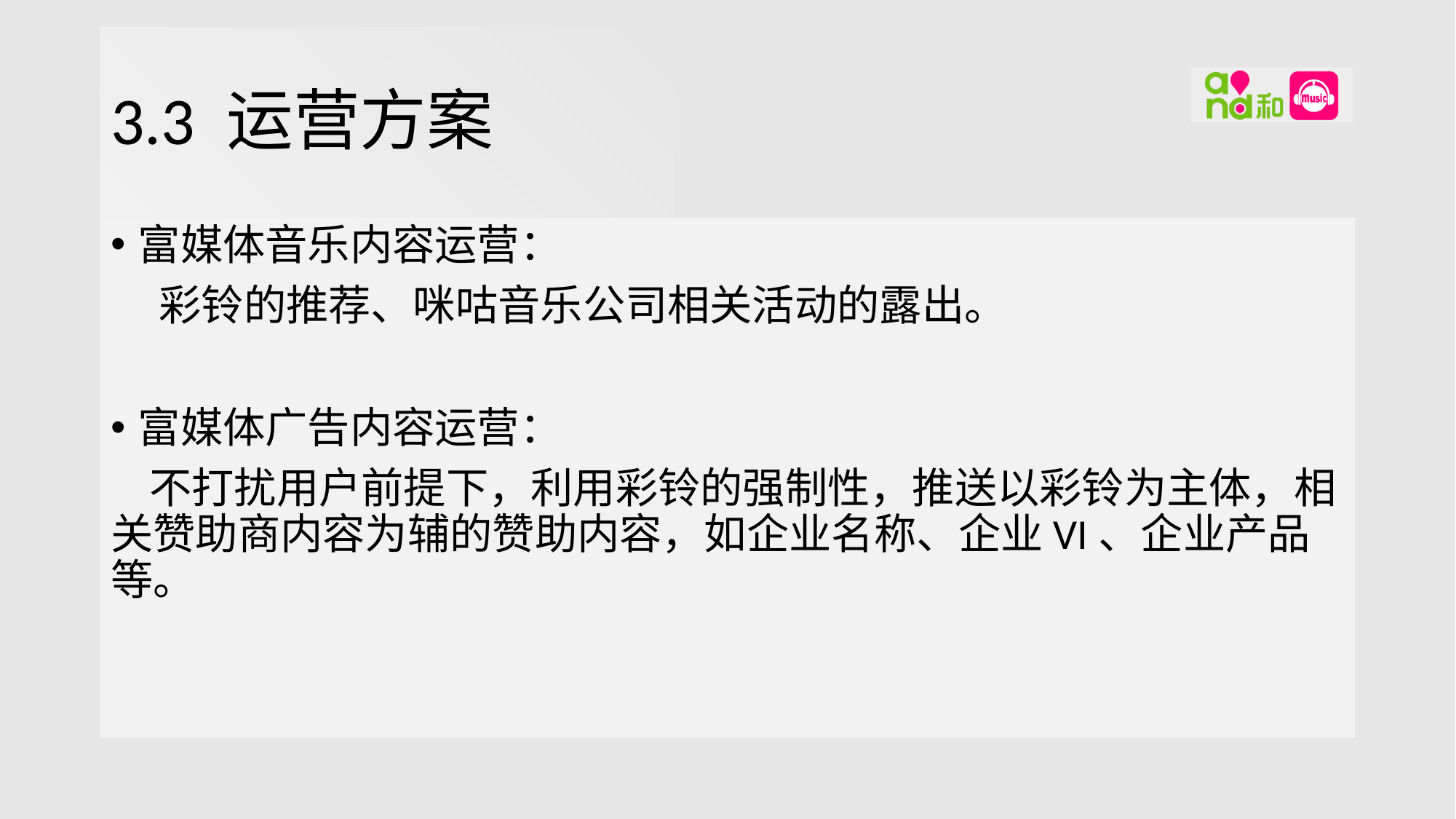

# 3.3 运营方案
富媒体音乐内容运营：
    彩铃的推荐、咪咕音乐公司相关活动的露出。

富媒体广告内容运营：
   不打扰用户前提下，利用彩铃的强制性，推送以彩铃为主体，相关赞助商内容为辅的赞助内容，如企业名称、企业VI、企业产品等。